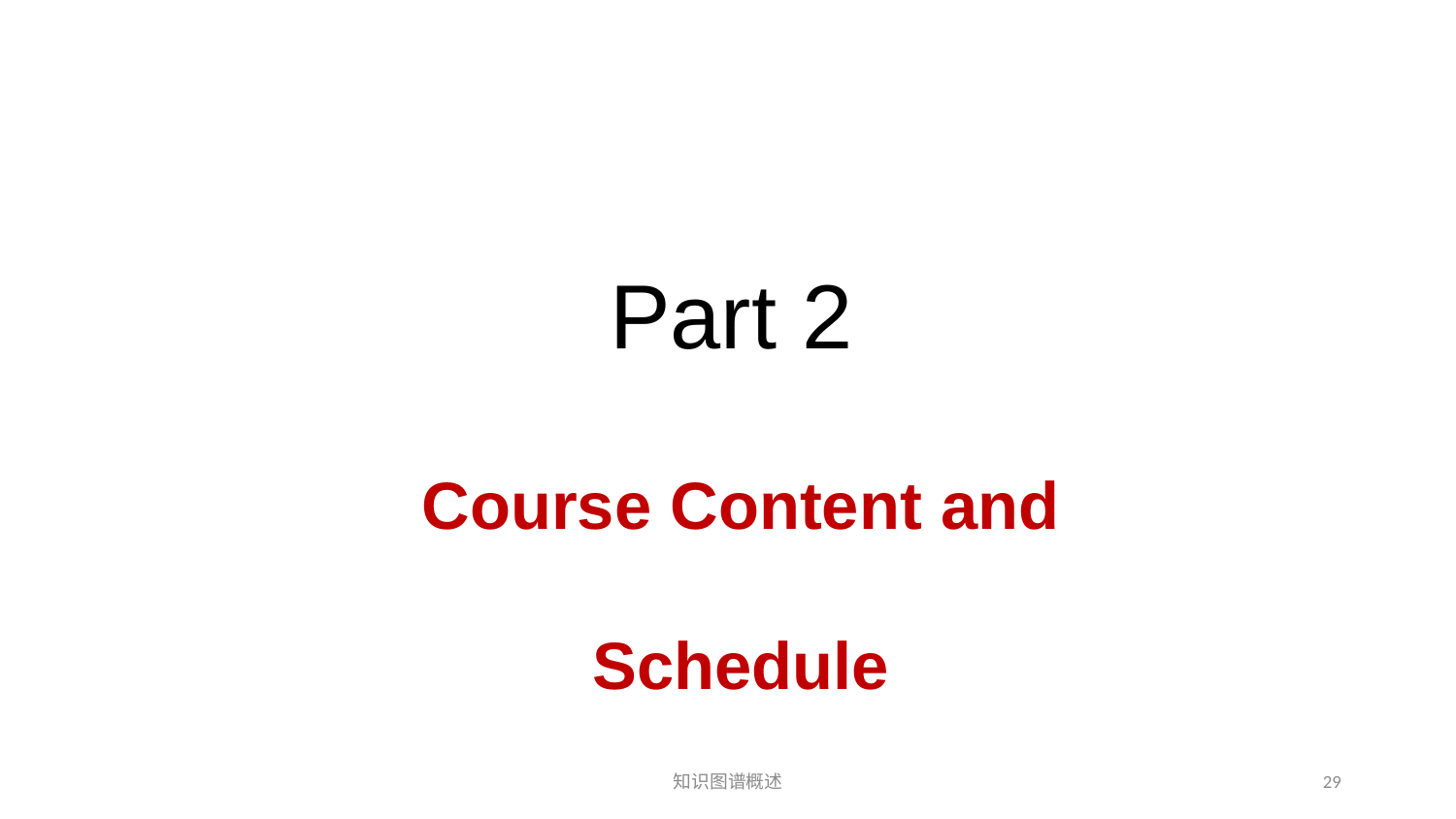

Part 2
Course Content and Schedule
知识图谱概述
29